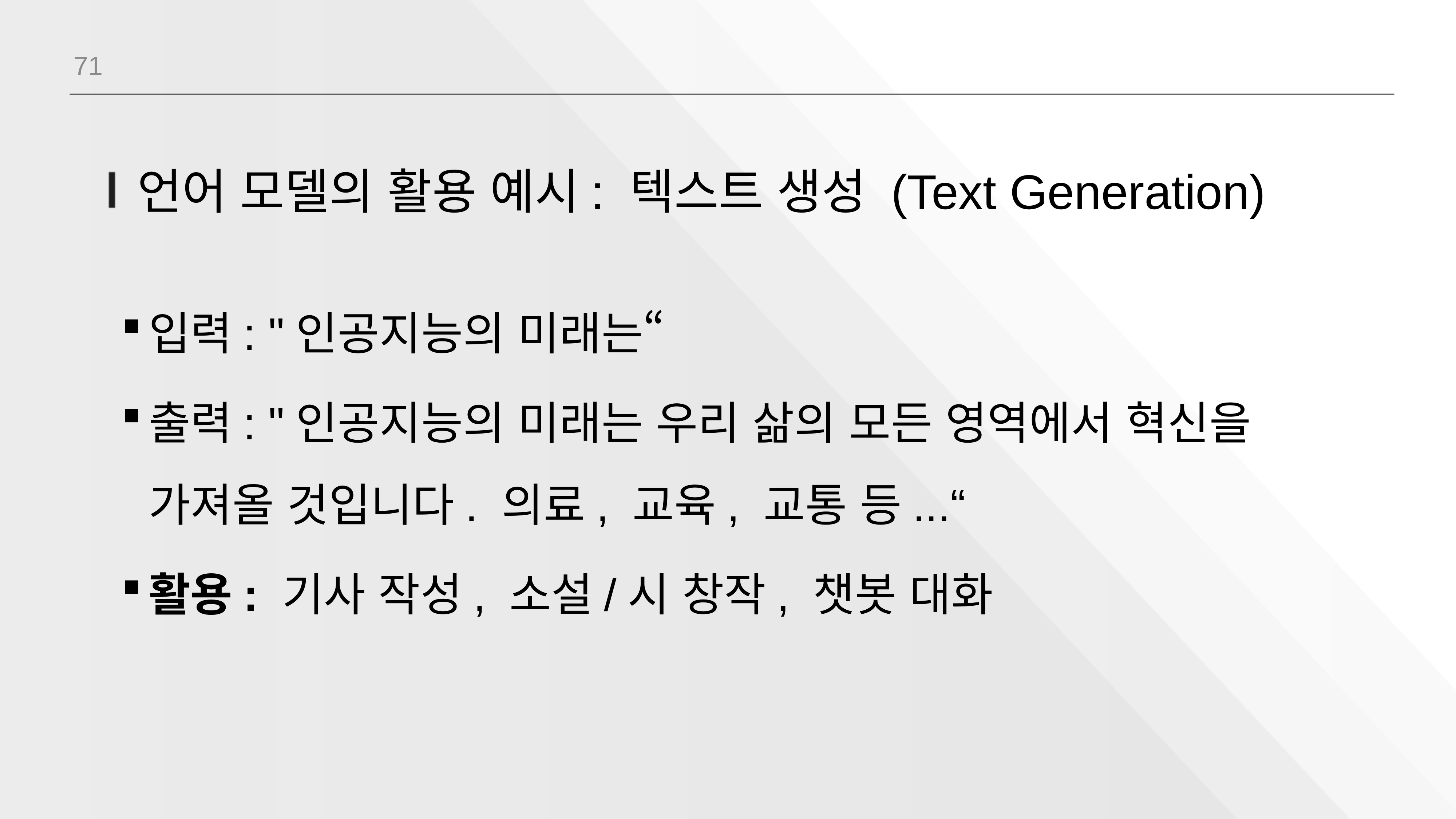

71
# 언어 모델의 활용 예시: 텍스트 생성 (Text Generation)
입력: "인공지능의 미래는“
출력: "인공지능의 미래는 우리 삶의 모든 영역에서 혁신을 가져올 것입니다. 의료, 교육, 교통 등...“
활용: 기사 작성, 소설/시 창작, 챗봇 대화